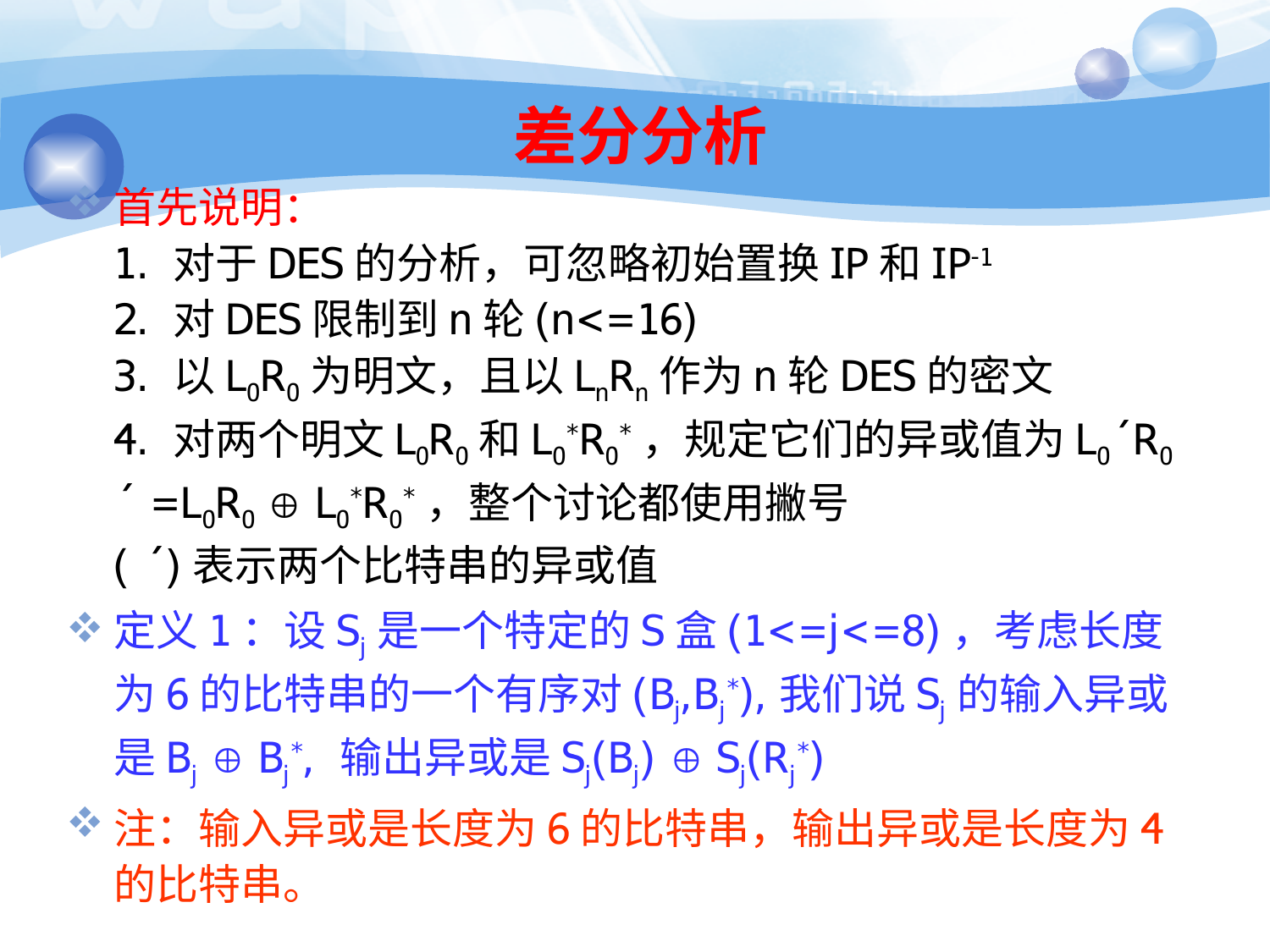

# 差分分析
首先说明：
1. 对于DES的分析，可忽略初始置换IP和IP-1
2. 对DES限制到n轮(n<=16)
3. 以L0R0为明文，且以LnRn作为n轮DES的密文
4. 对两个明文L0R0和L0*R0*，规定它们的异或值为L0´R0´ =L0R0 ⊕ L0*R0*，整个讨论都使用撇号
( ´)表示两个比特串的异或值
定义1：设Sj是一个特定的S盒(1<=j<=8)，考虑长度为6的比特串的一个有序对(Bj,Bj*),我们说Sj的输入异或是Bj ⊕ Bj*, 输出异或是Sj(Bj) ⊕ Sj(Rj*)
注：输入异或是长度为6的比特串，输出异或是长度为4的比特串。